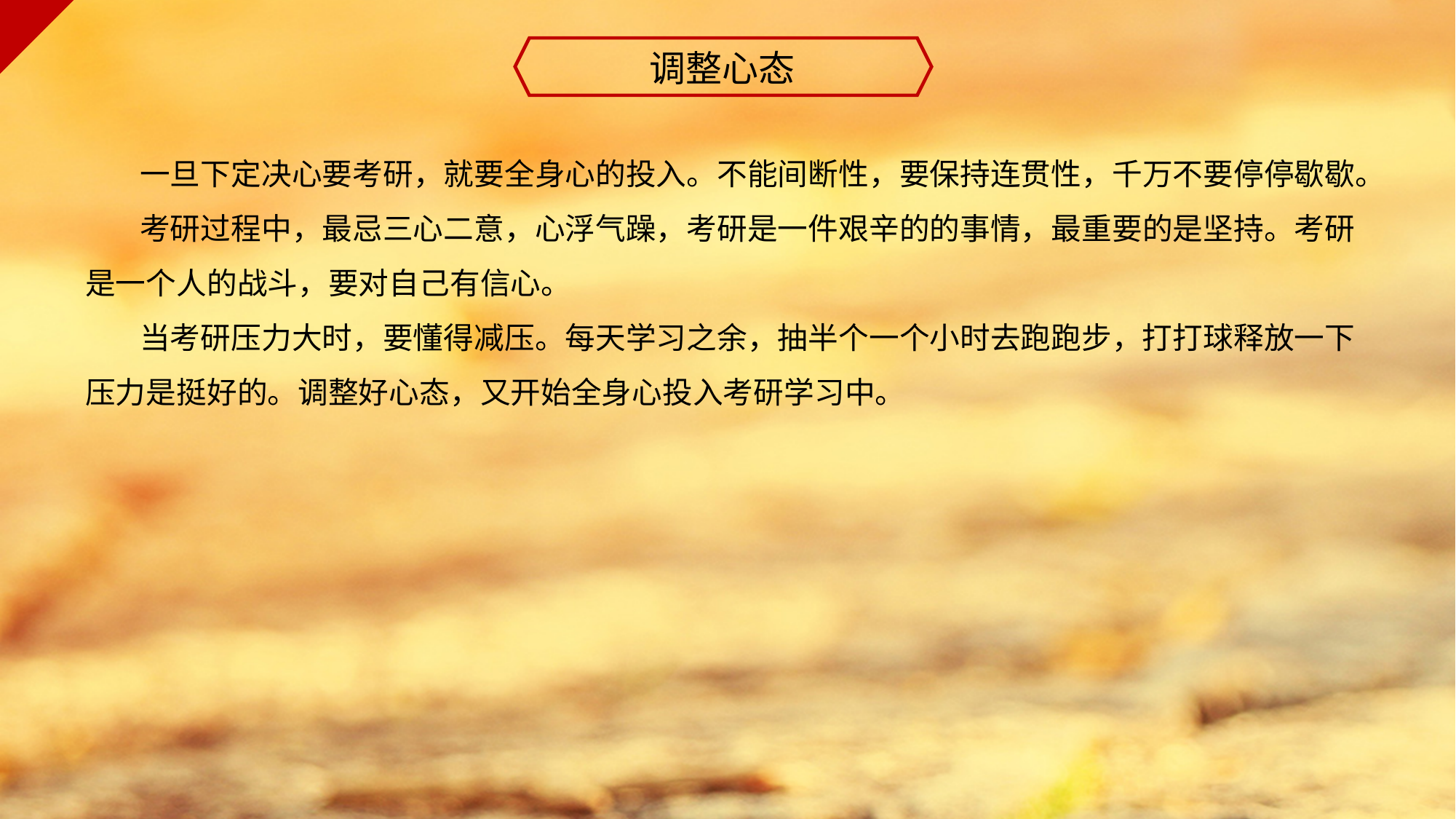

调整心态
一旦下定决心要考研，就要全身心的投入。不能间断性，要保持连贯性，千万不要停停歇歇。
考研过程中，最忌三心二意，心浮气躁，考研是一件艰辛的的事情，最重要的是坚持。考研是一个人的战斗，要对自己有信心。
当考研压力大时，要懂得减压。每天学习之余，抽半个一个小时去跑跑步，打打球释放一下压力是挺好的。调整好心态，又开始全身心投入考研学习中。